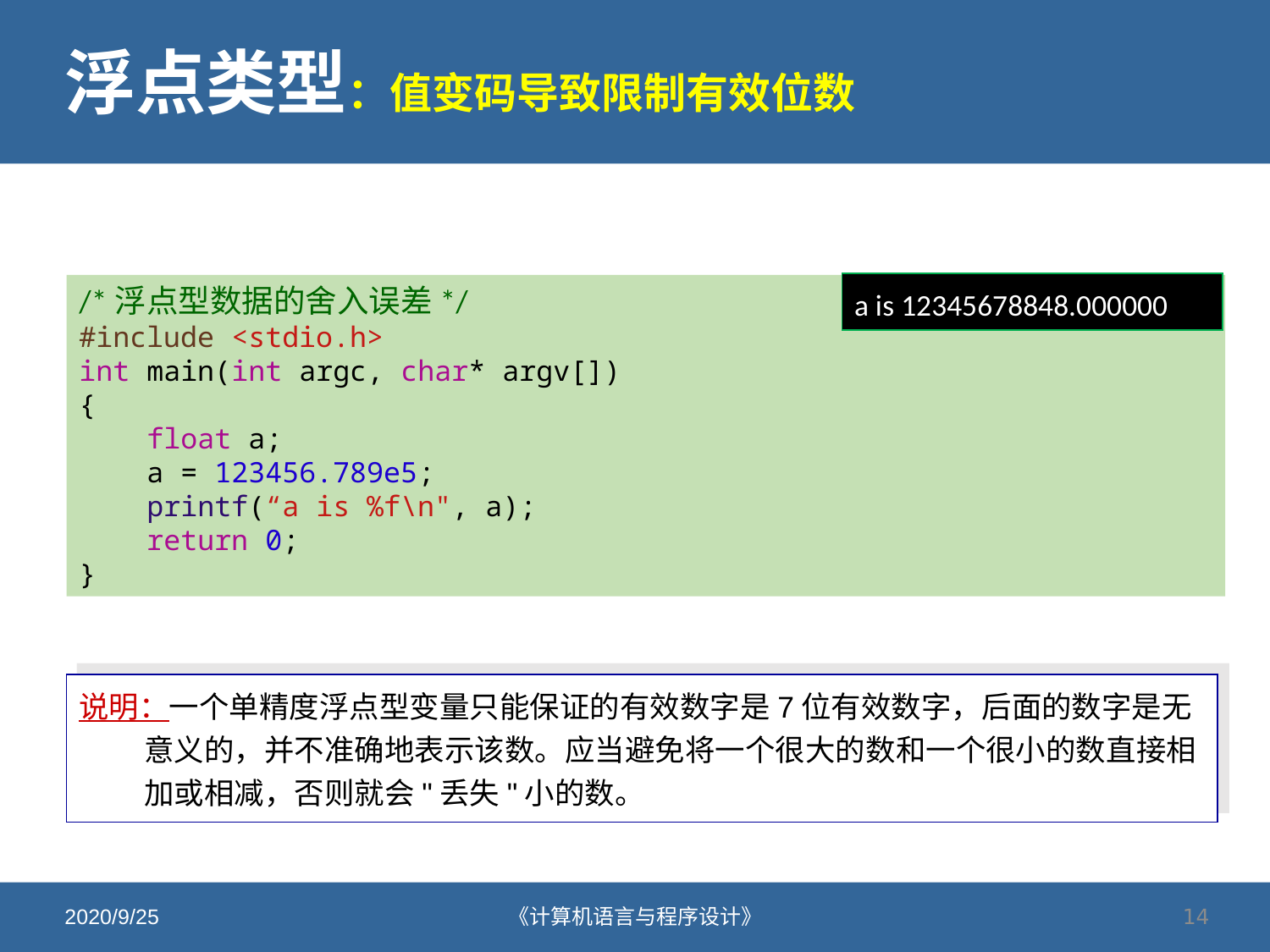

# 浮点类型：值变码导致限制有效位数
/*浮点型数据的舍入误差*/
#include <stdio.h>
int main(int argc, char* argv[])
{
    float a;
    a = 123456.789e5;
    printf(“a is %f\n", a);
    return 0;
}
a is 12345678848.000000
说明：一个单精度浮点型变量只能保证的有效数字是7位有效数字，后面的数字是无意义的，并不准确地表示该数。应当避免将一个很大的数和一个很小的数直接相加或相减，否则就会"丢失"小的数。
2020/9/25
《计算机语言与程序设计》
14